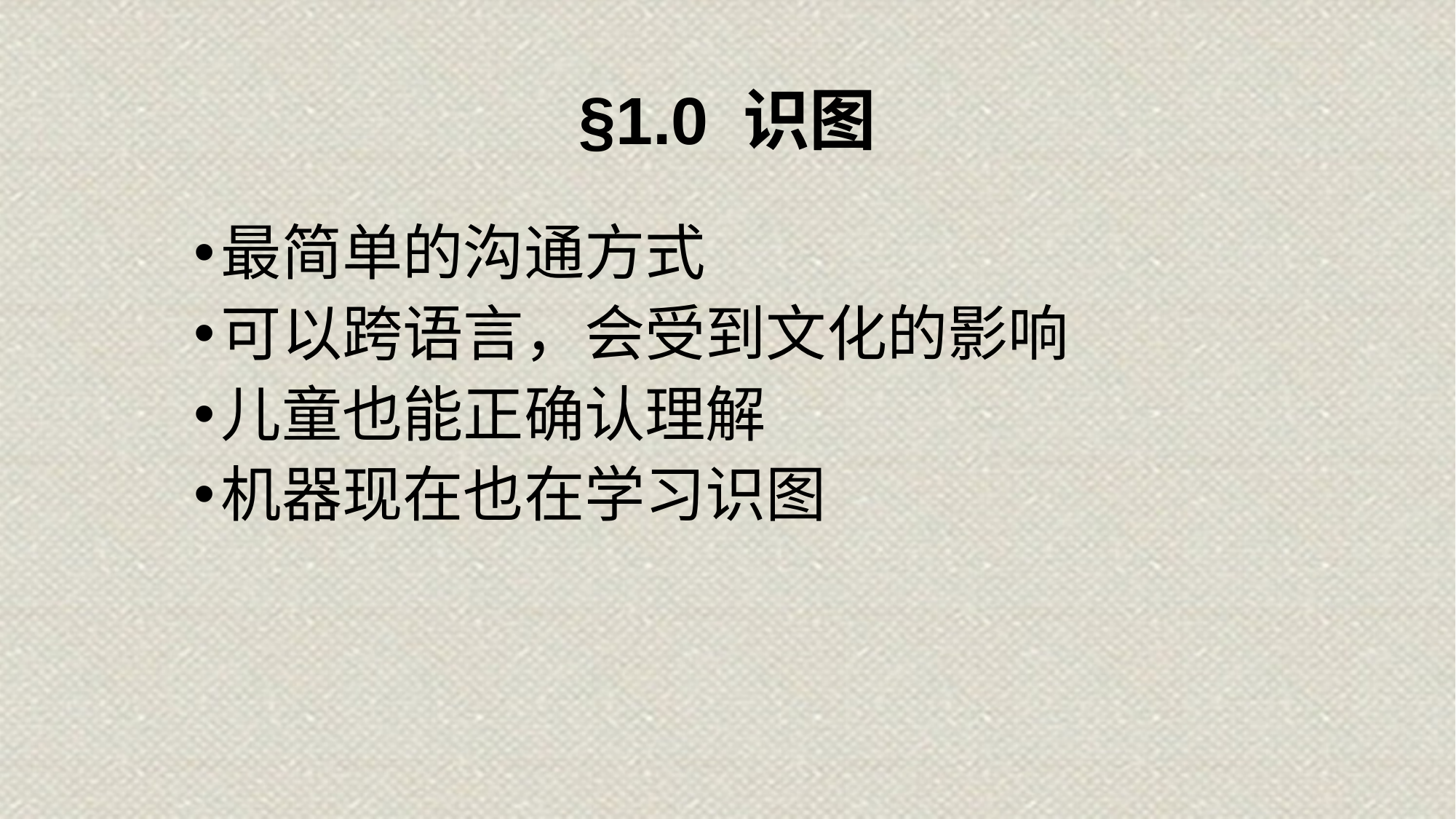

# §1.0 识图
最简单的沟通方式
可以跨语言，会受到文化的影响
儿童也能正确认理解
机器现在也在学习识图